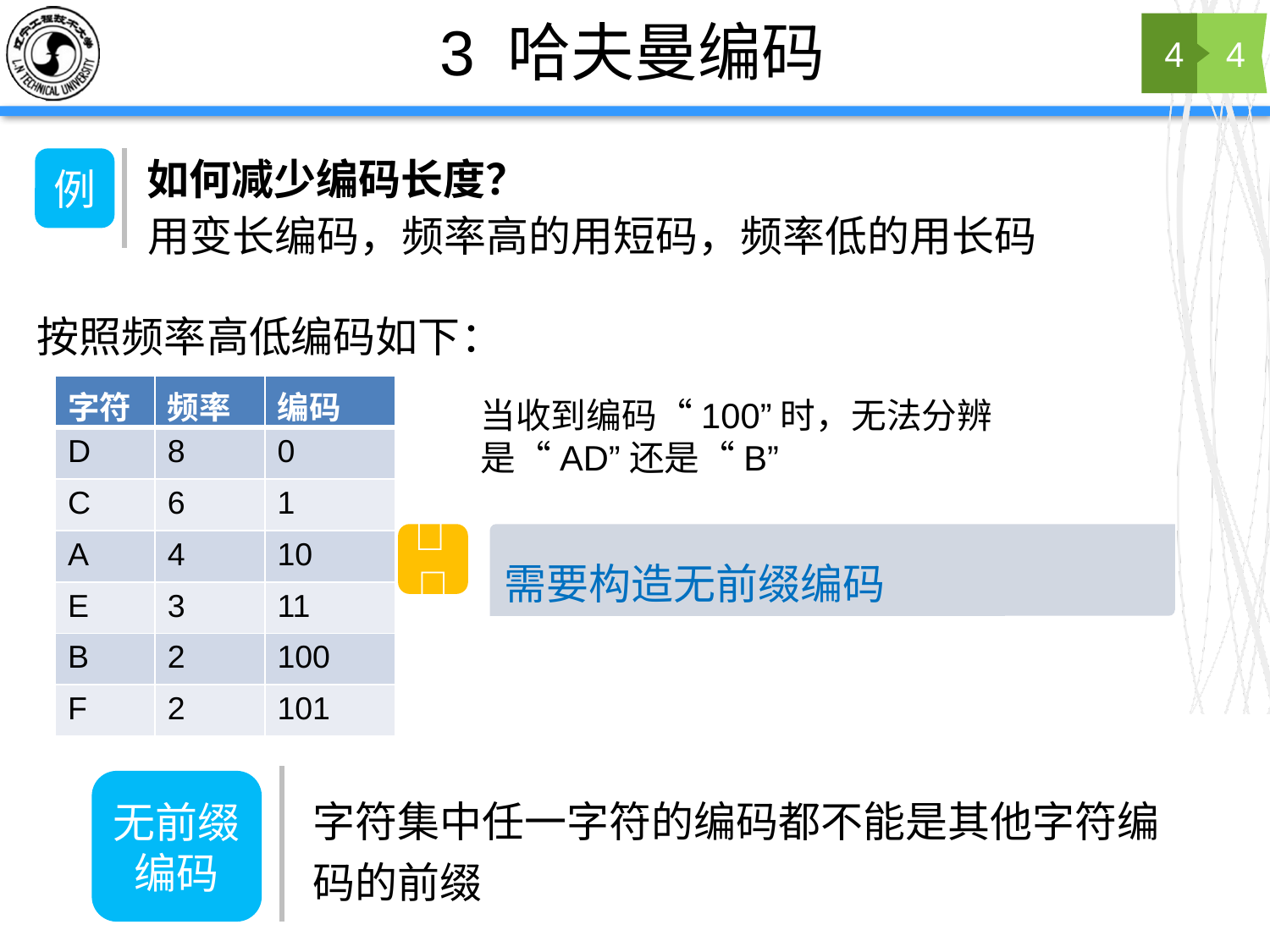

# 3 哈夫曼编码
4
4
如何减少编码长度？
例
用变长编码，频率高的用短码，频率低的用长码
按照频率高低编码如下：
| 字符 | 频率 | 编码 |
| --- | --- | --- |
| D | 8 | 0 |
| C | 6 | 1 |
| A | 4 | 10 |
| E | 3 | 11 |
| B | 2 | 100 |
| F | 2 | 101 |
当收到编码“100”时，无法分辨是“AD”还是“B”
💭
需要构造无前缀编码
无前缀编码
字符集中任一字符的编码都不能是其他字符编码的前缀